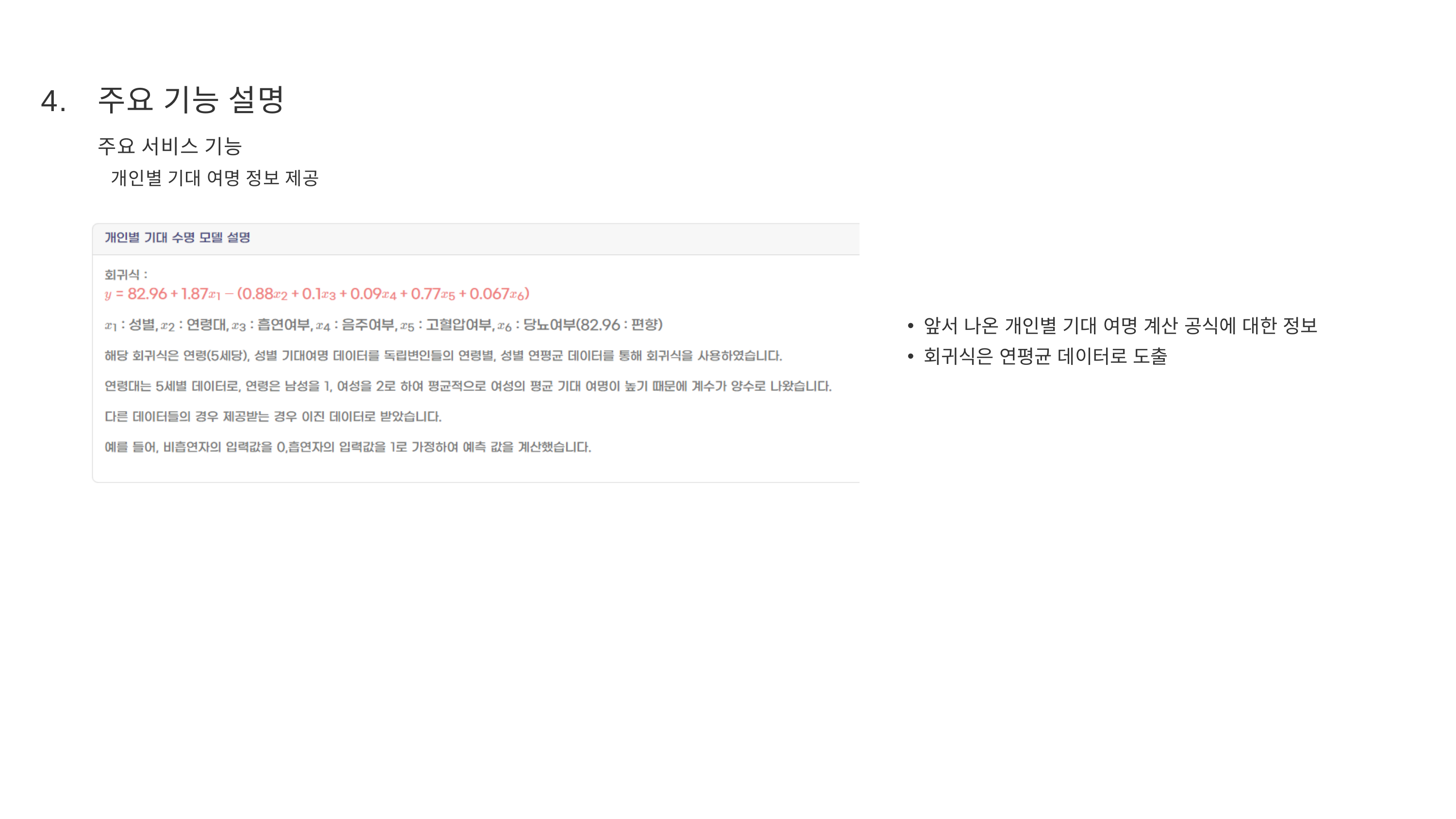

4.
주요 기능 설명
주요 서비스 기능
개인별 기대 여명 정보 제공

앞서 나온 개인별 기대 여명 계산 공식에 대한 정보
회귀식은 연평균 데이터로 도출